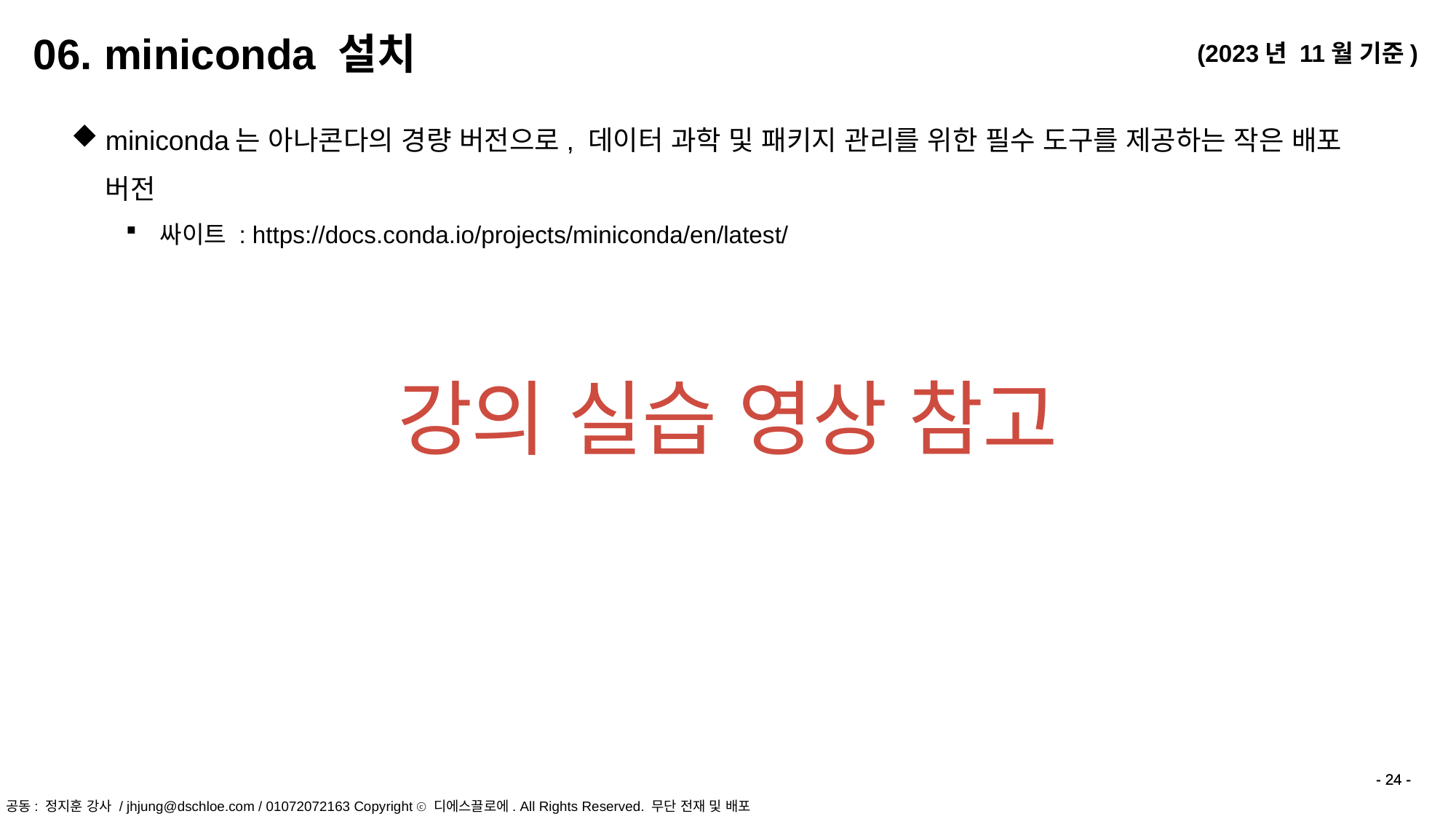

06. miniconda 설치
miniconda는 아나콘다의 경량 버전으로, 데이터 과학 및 패키지 관리를 위한 필수 도구를 제공하는 작은 배포 버전
싸이트 : https://docs.conda.io/projects/miniconda/en/latest/
강의 실습 영상 참고
- 24 -